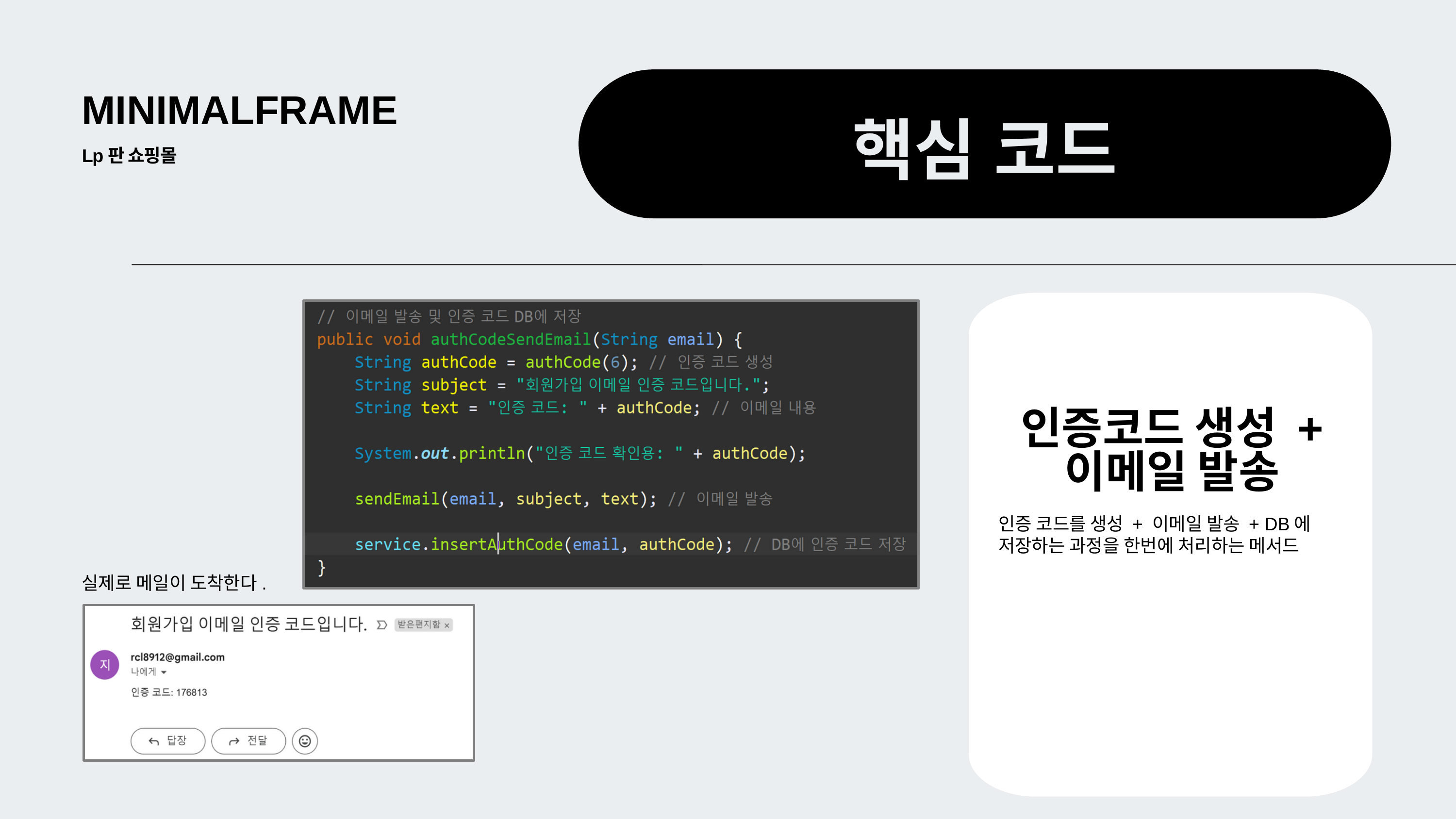

MINIMALFRAME
핵심 코드
Lp판 쇼핑몰

인증코드 생성 + 이메일 발송
인증 코드를 생성 + 이메일 발송 + DB에 저장하는 과정을 한번에 처리하는 메서드
실제로 메일이 도착한다.